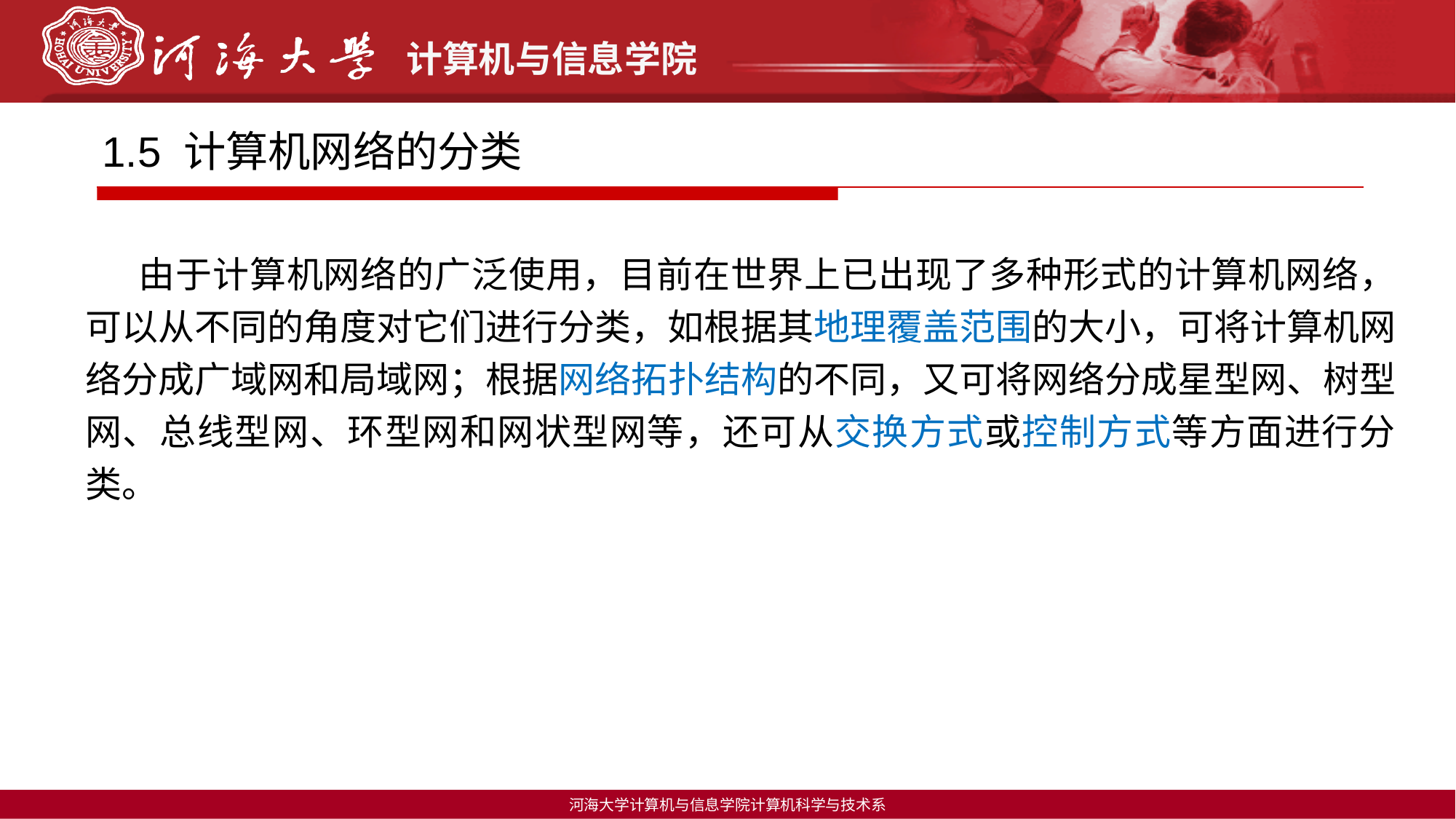

1.5 计算机网络的分类
     由于计算机网络的广泛使用，目前在世界上已出现了多种形式的计算机网络，可以从不同的角度对它们进行分类，如根据其地理覆盖范围的大小，可将计算机网络分成广域网和局域网；根据网络拓扑结构的不同，又可将网络分成星型网、树型网、总线型网、环型网和网状型网等，还可从交换方式或控制方式等方面进行分类。